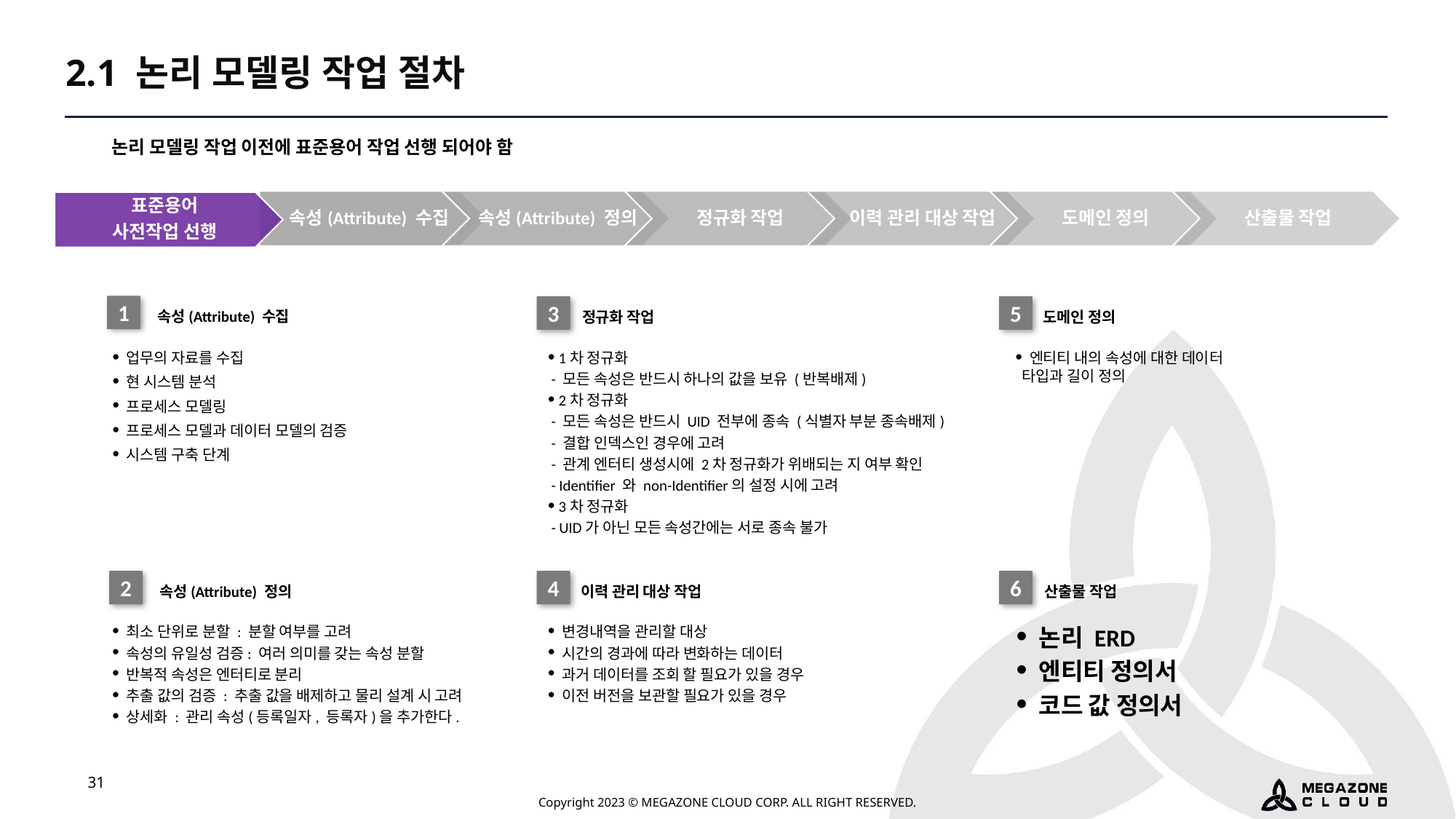

2.1 논리 모델링 작업 절차
논리 모델링 작업 이전에 표준용어 작업 선행 되어야 함
속성(Attribute) 수집
속성(Attribute) 정의
정규화 작업
이력 관리 대상 작업
도메인 정의
산출물 작업
표준용어
사전작업 선행
속성(Attribute) 수집
정규화 작업
도메인 정의
1
3
5
 업무의 자료를 수집
 현 시스템 분석
 프로세스 모델링
 프로세스 모델과 데이터 모델의 검증
 시스템 구축 단계
 1차 정규화
 - 모든 속성은 반드시 하나의 값을 보유 (반복배제)
 2차 정규화
 - 모든 속성은 반드시 UID 전부에 종속 (식별자 부분 종속배제)
 - 결합 인덱스인 경우에 고려
 - 관계 엔터티 생성시에 2차 정규화가 위배되는 지 여부 확인
 - Identifier 와 non-Identifier의 설정 시에 고려
 3차 정규화
 - UID가 아닌 모든 속성간에는 서로 종속 불가
 엔티티 내의 속성에 대한 데이터
  타입과 길이 정의
속성(Attribute) 정의
이력 관리 대상 작업
산출물 작업
2
4
6
 최소 단위로 분할 : 분할 여부를 고려
 속성의 유일성 검증: 여러 의미를 갖는 속성 분할
 반복적 속성은 엔터티로 분리
 추출 값의 검증 : 추출 값을 배제하고 물리 설계 시 고려
 상세화 : 관리 속성(등록일자, 등록자)을 추가한다.
 변경내역을 관리할 대상
 시간의 경과에 따라 변화하는 데이터
 과거 데이터를 조회 할 필요가 있을 경우
 이전 버전을 보관할 필요가 있을 경우
 논리 ERD
 엔티티 정의서
 코드 값 정의서